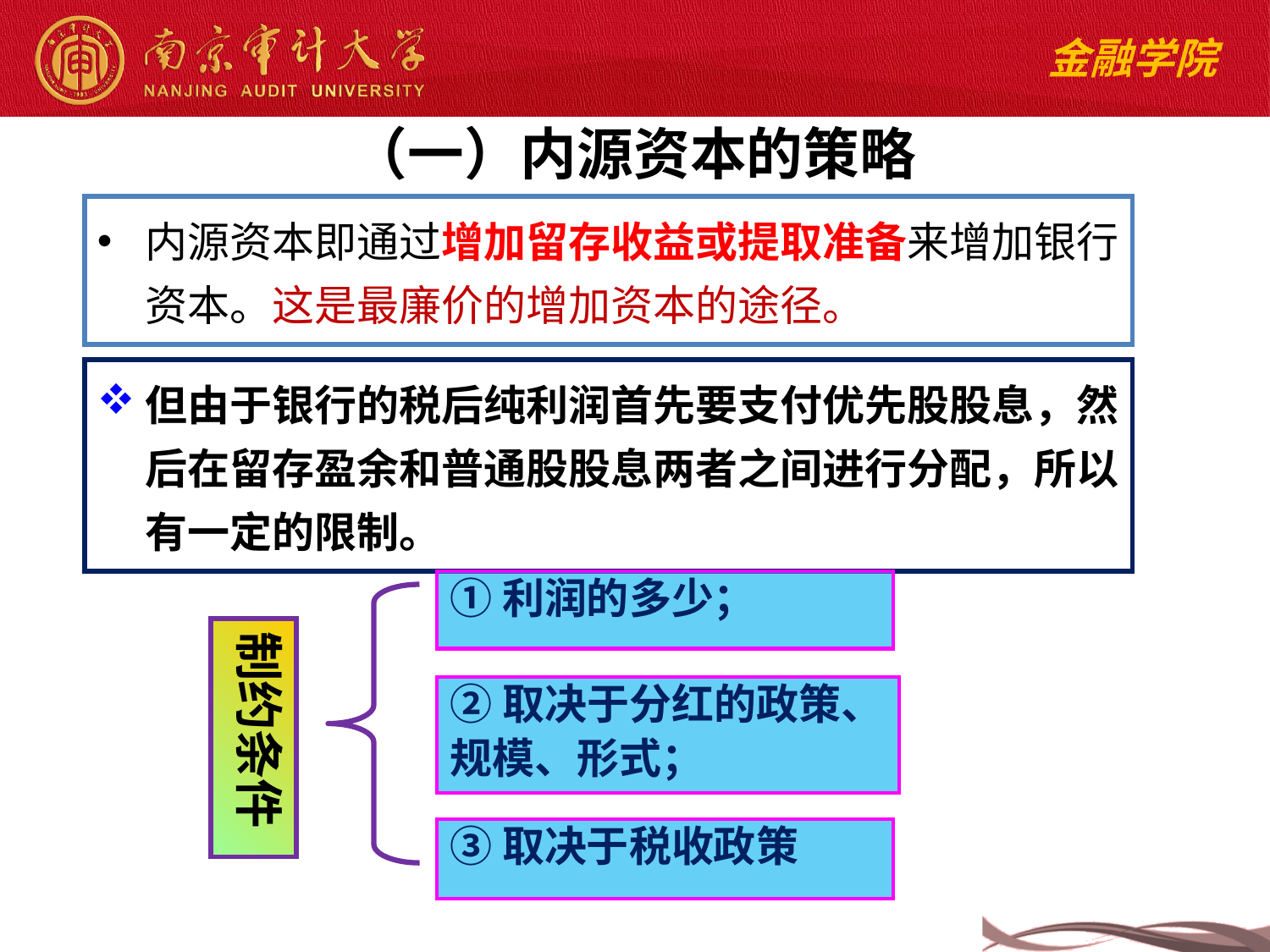

# （一）内源资本的策略
内源资本即通过增加留存收益或提取准备来增加银行资本。这是最廉价的增加资本的途径。
但由于银行的税后纯利润首先要支付优先股股息，然后在留存盈余和普通股股息两者之间进行分配，所以有一定的限制。
①利润的多少；

②取决于分红的政策、
规模、形式；
③取决于税收政策
制约条件